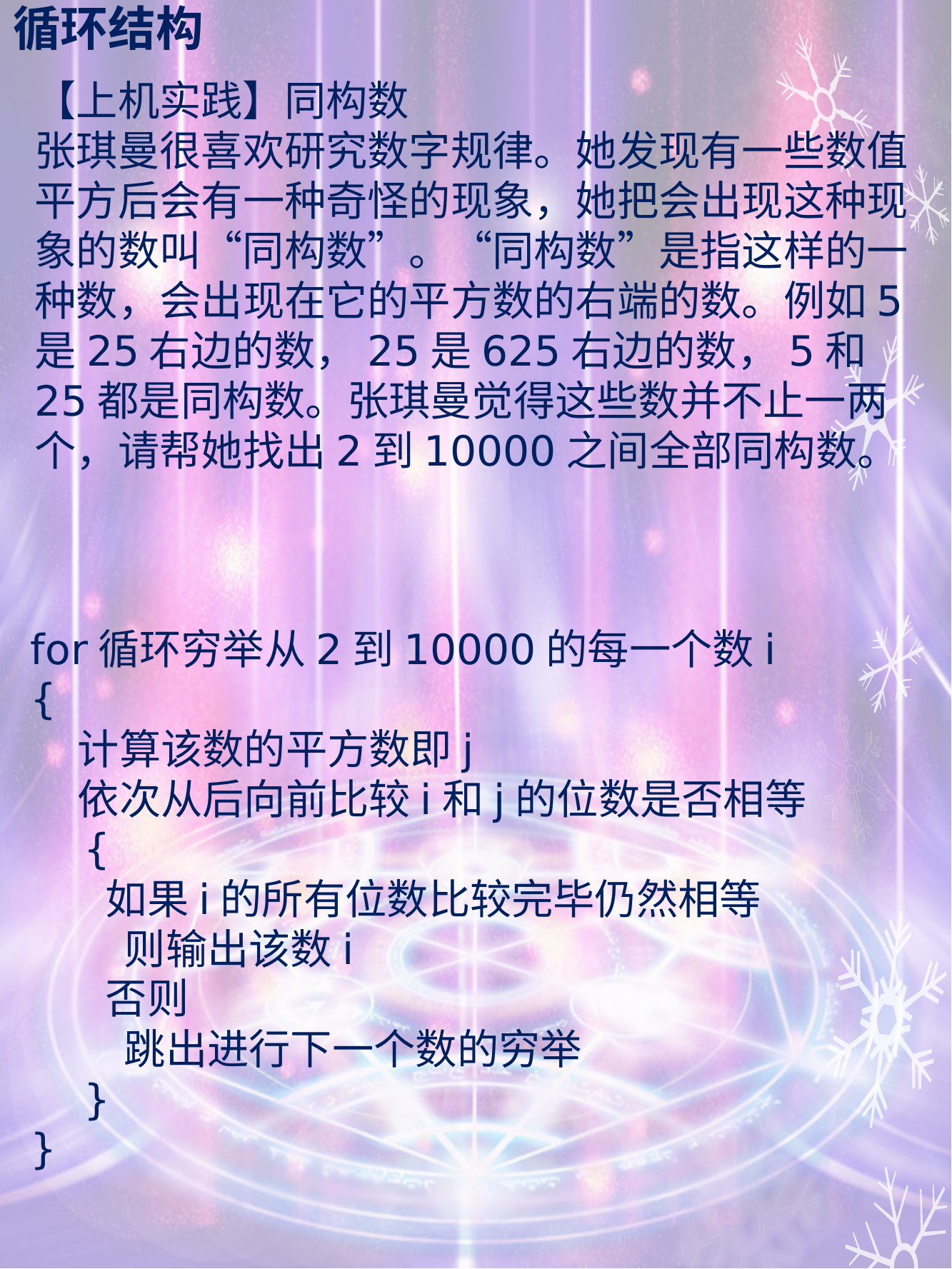

# 循环结构
【上机实践】同构数
张琪曼很喜欢研究数字规律。她发现有一些数值平方后会有一种奇怪的现象，她把会出现这种现象的数叫“同构数”。“同构数”是指这样的一种数，会出现在它的平方数的右端的数。例如5是25右边的数，25是625右边的数，5和25都是同构数。张琪曼觉得这些数并不止一两个，请帮她找出2到10000之间全部同构数。

for循环穷举从2到10000的每一个数i
{
    计算该数的平方数即j
    依次从后向前比较i和j的位数是否相等
    {
       如果i的所有位数比较完毕仍然相等
         则输出该数i
       否则
         跳出进行下一个数的穷举
    }
}